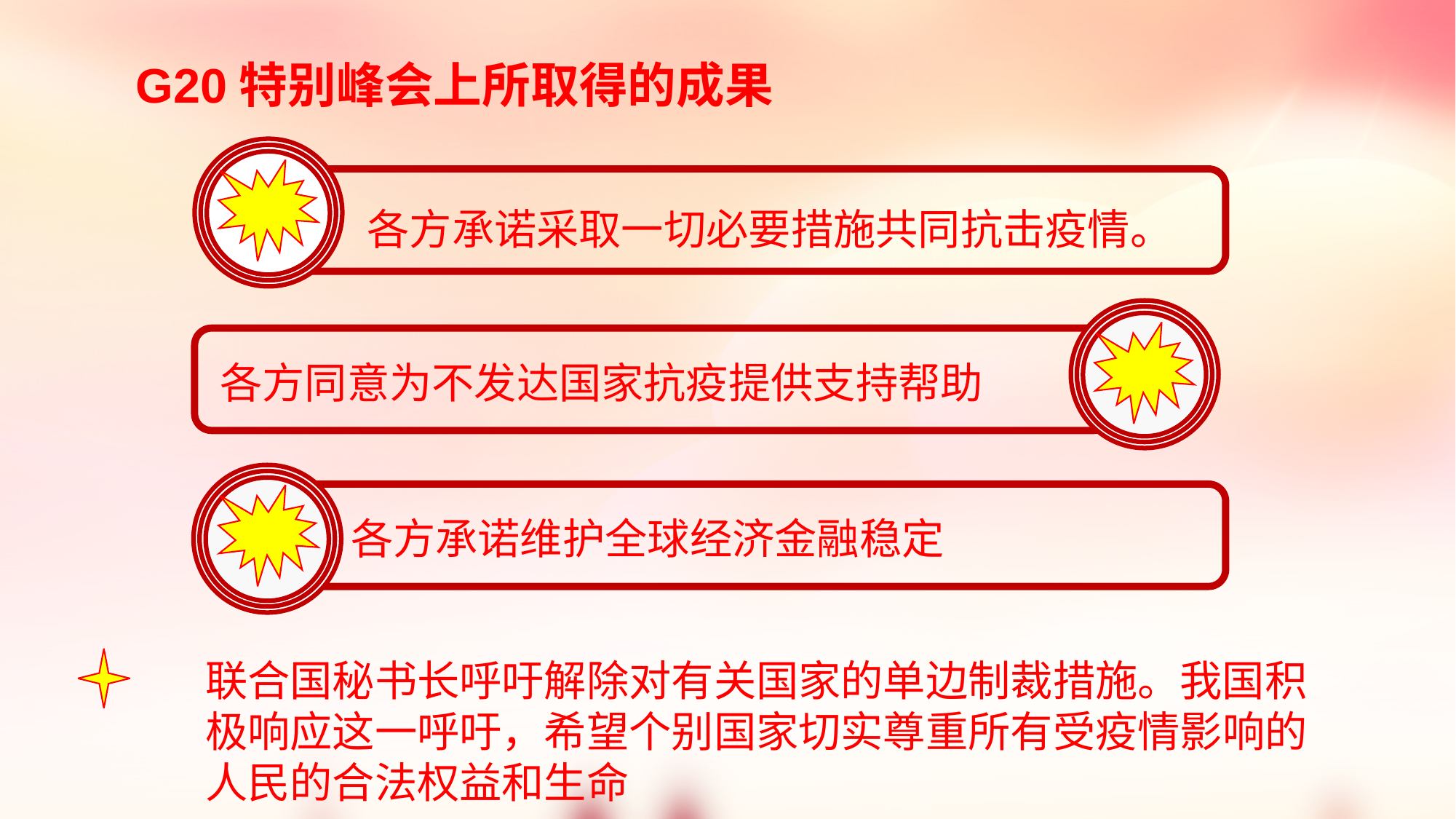

G20特别峰会上所取得的成果

各方承诺采取一切必要措施共同抗击疫情。

各方同意为不发达国家抗疫提供支持帮助

各方承诺维护全球经济金融稳定

联合国秘书长呼吁解除对有关国家的单边制裁措施。我国积极响应这一呼吁，希望个别国家切实尊重所有受疫情影响的人民的合法权益和生命